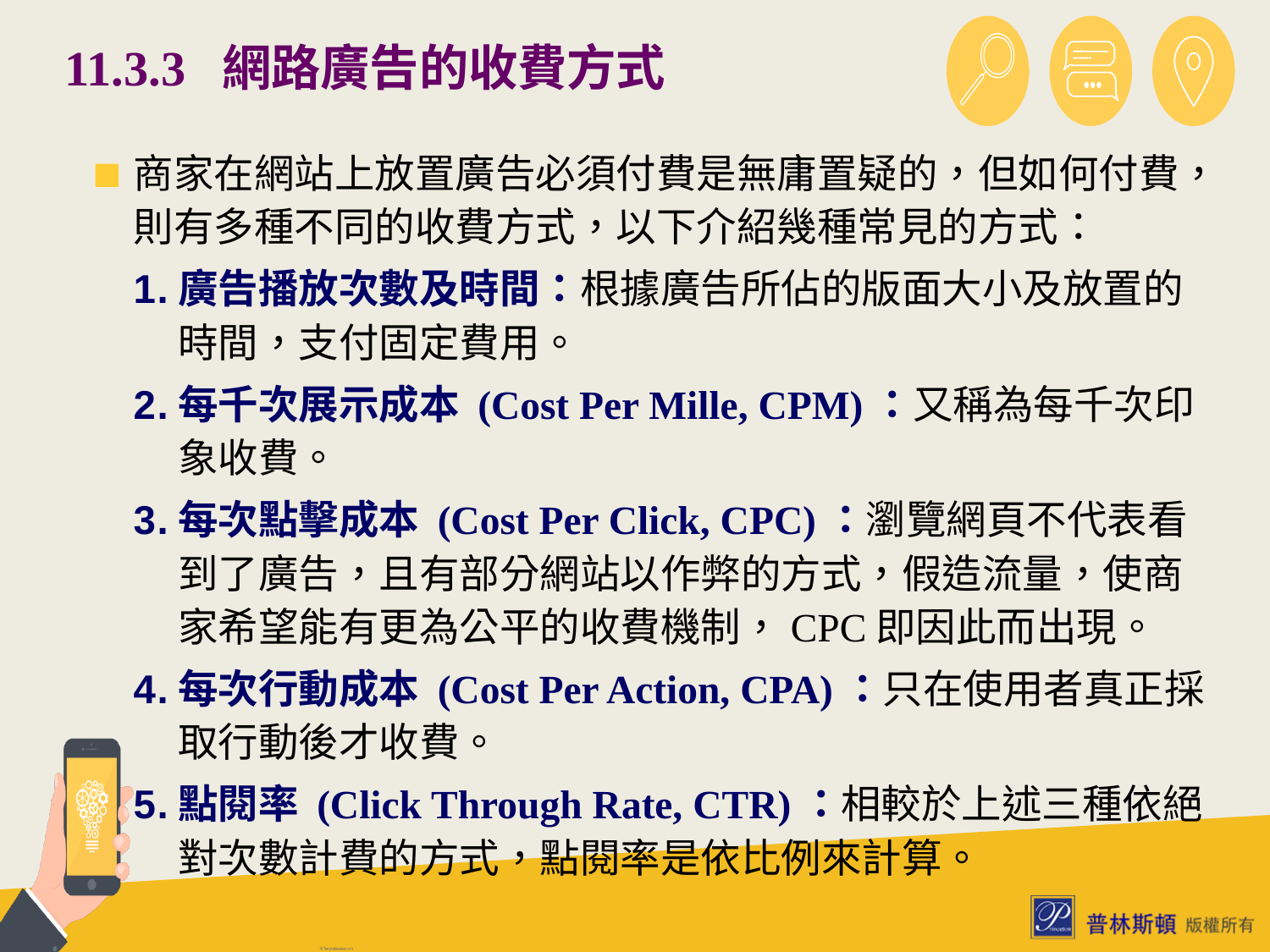

# 11.3.3  網路廣告的收費方式
商家在網站上放置廣告必須付費是無庸置疑的，但如何付費，則有多種不同的收費方式，以下介紹幾種常見的方式：
廣告播放次數及時間：根據廣告所佔的版面大小及放置的時間，支付固定費用。
每千次展示成本 (Cost Per Mille, CPM)：又稱為每千次印象收費。
每次點擊成本 (Cost Per Click, CPC)：瀏覽網頁不代表看到了廣告，且有部分網站以作弊的方式，假造流量，使商家希望能有更為公平的收費機制，CPC即因此而出現。
每次行動成本 (Cost Per Action, CPA)：只在使用者真正採取行動後才收費。
點閱率 (Click Through Rate, CTR)：相較於上述三種依絕對次數計費的方式，點閱率是依比例來計算。